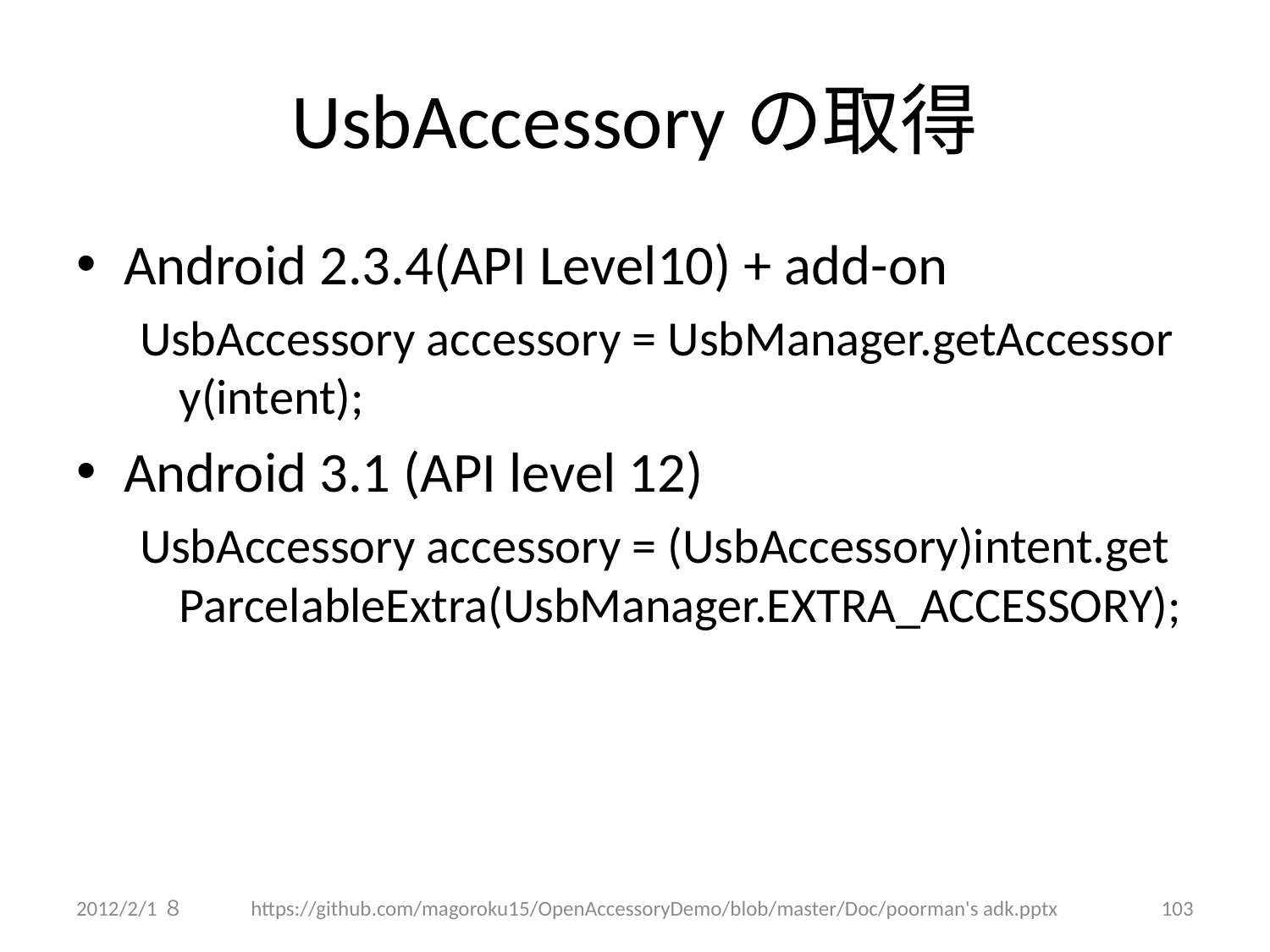

# UsbAccessoryの取得
Android 2.3.4(API Level10) + add-on
UsbAccessory accessory = UsbManager.getAccessory(intent);
Android 3.1 (API level 12)
UsbAccessory accessory = (UsbAccessory)intent.getParcelableExtra(UsbManager.EXTRA_ACCESSORY);
2012/2/1８
https://github.com/magoroku15/OpenAccessoryDemo/blob/master/Doc/poorman's adk.pptx
103